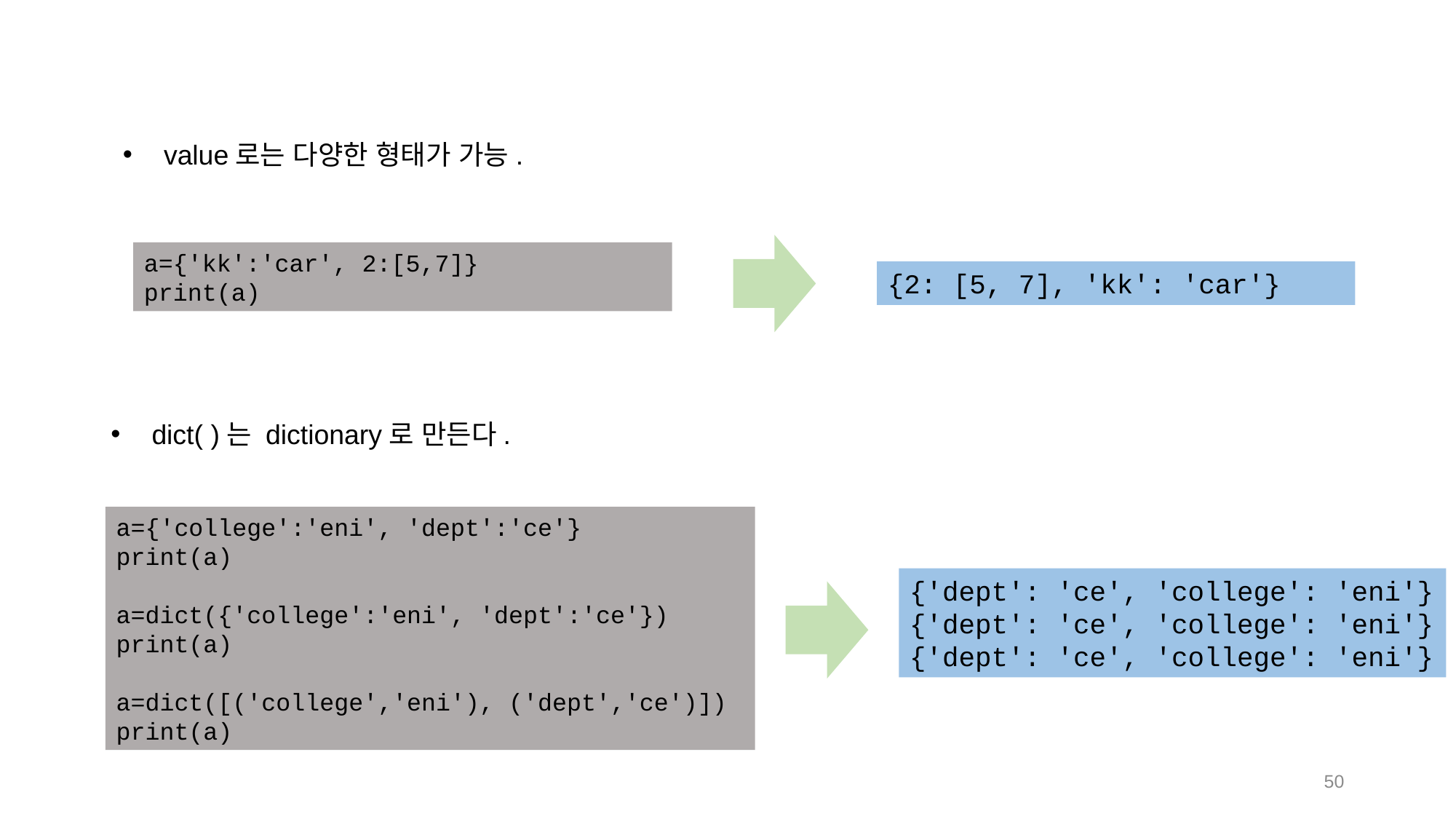

value로는 다양한 형태가 가능.

a={'kk':'car', 2:[5,7]}
print(a)
{2: [5, 7], 'kk': 'car'}
dict( )는 dictionary로 만든다.
a={'college':'eni', 'dept':'ce'}
print(a)

a=dict({'college':'eni', 'dept':'ce'})
print(a)

a=dict([('college','eni'), ('dept','ce')])
print(a)
{'dept': 'ce', 'college': 'eni'}
{'dept': 'ce', 'college': 'eni'}
{'dept': 'ce', 'college': 'eni'}

50